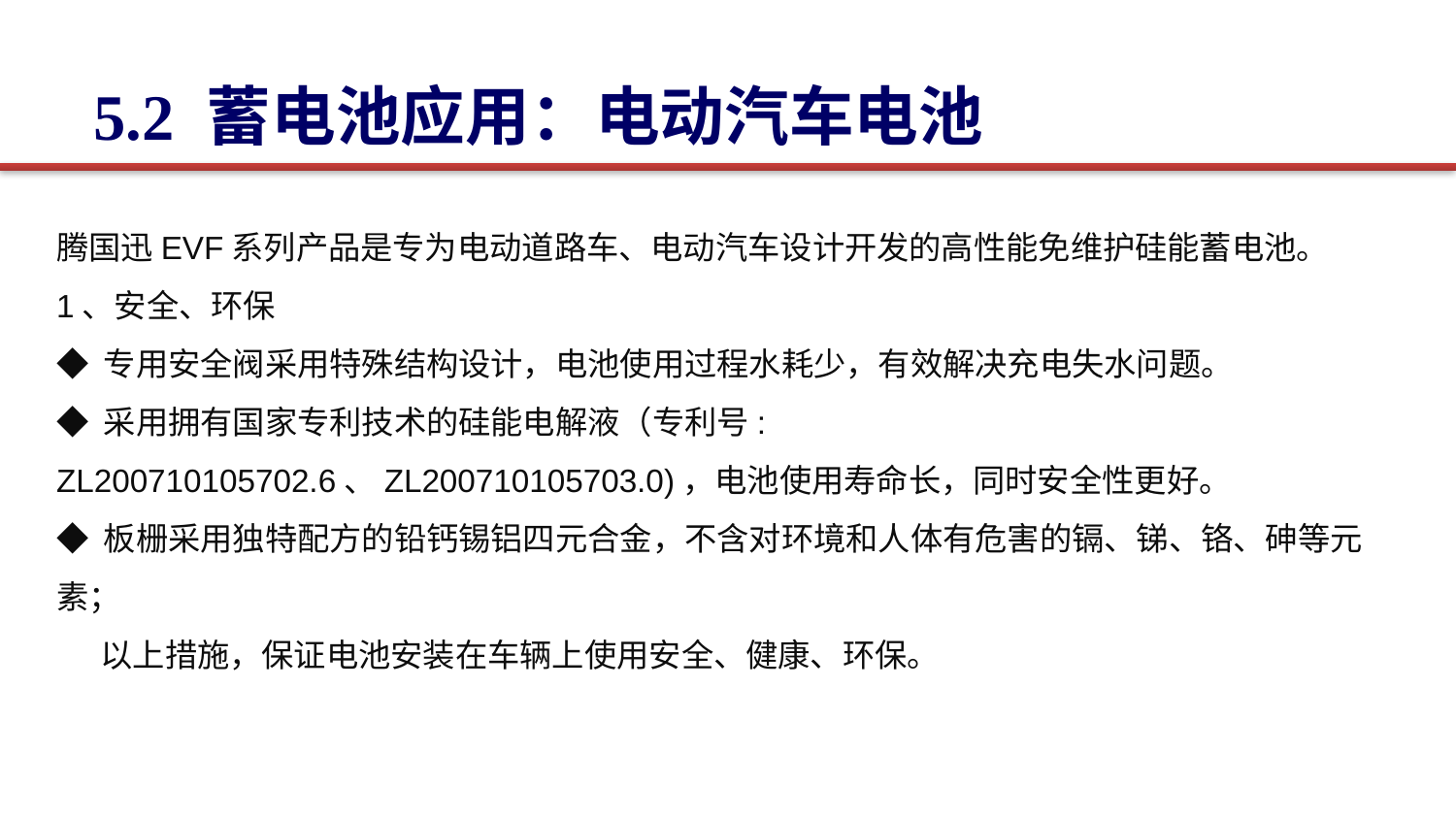

5.2 蓄电池应用：电动汽车电池

腾国迅EVF系列产品是专为电动道路车、电动汽车设计开发的高性能免维护硅能蓄电池。
1、安全、环保
◆ 专用安全阀采用特殊结构设计，电池使用过程水耗少，有效解决充电失水问题。
◆ 采用拥有国家专利技术的硅能电解液（专利号: ZL200710105702.6、ZL200710105703.0)，电池使用寿命长，同时安全性更好。
◆ 板栅采用独特配方的铅钙锡铝四元合金，不含对环境和人体有危害的镉、锑、铬、砷等元素；
     以上措施，保证电池安装在车辆上使用安全、健康、环保。